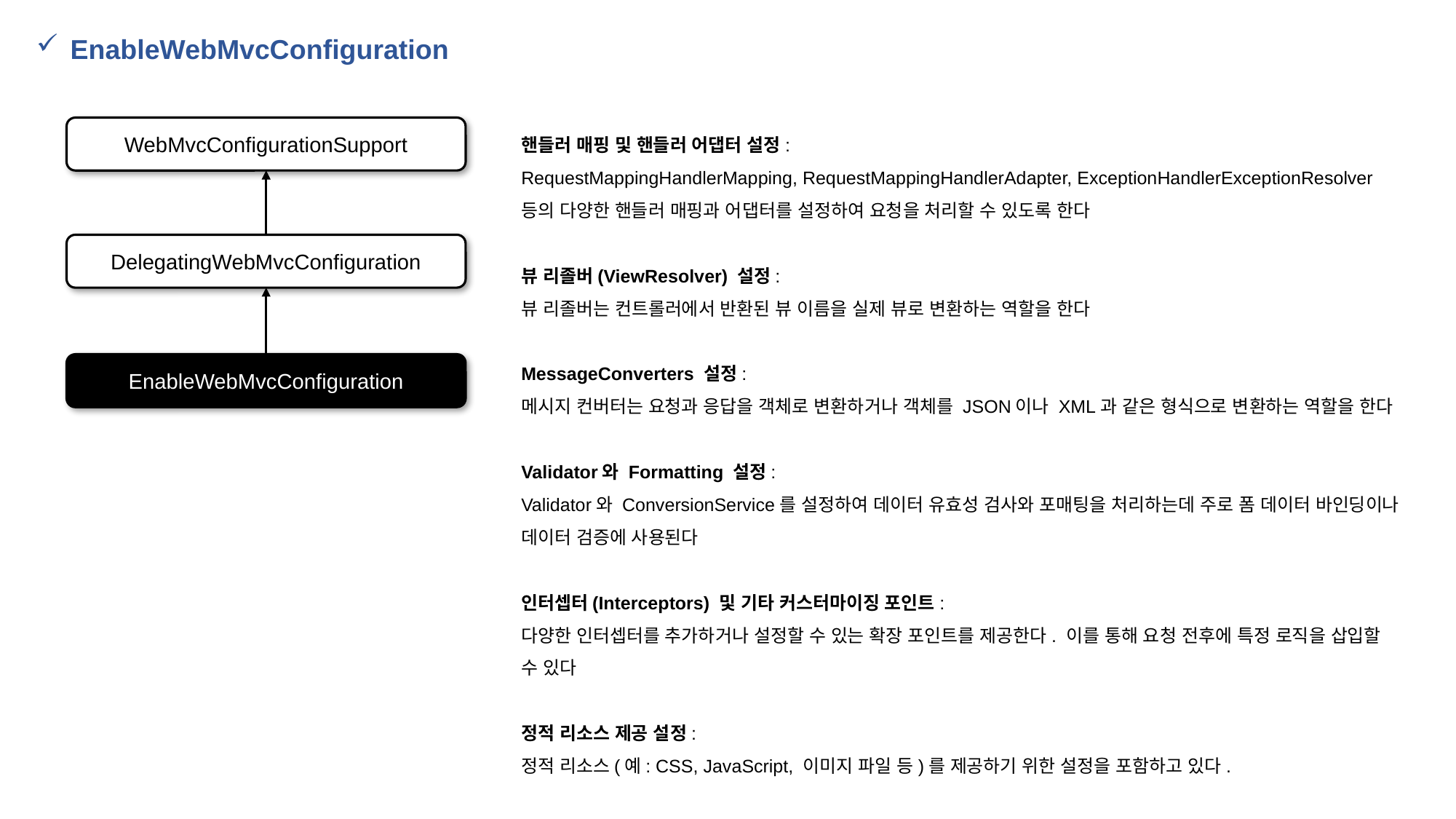

EnableWebMvcConfiguration
WebMvcConfigurationSupport
핸들러 매핑 및 핸들러 어댑터 설정:
RequestMappingHandlerMapping, RequestMappingHandlerAdapter, ExceptionHandlerExceptionResolver 등의 다양한 핸들러 매핑과 어댑터를 설정하여 요청을 처리할 수 있도록 한다

뷰 리졸버(ViewResolver) 설정:
뷰 리졸버는 컨트롤러에서 반환된 뷰 이름을 실제 뷰로 변환하는 역할을 한다

MessageConverters 설정:
메시지 컨버터는 요청과 응답을 객체로 변환하거나 객체를 JSON이나 XML과 같은 형식으로 변환하는 역할을 한다

Validator와 Formatting 설정:
Validator와 ConversionService를 설정하여 데이터 유효성 검사와 포매팅을 처리하는데 주로 폼 데이터 바인딩이나 데이터 검증에 사용된다

인터셉터(Interceptors) 및 기타 커스터마이징 포인트:
다양한 인터셉터를 추가하거나 설정할 수 있는 확장 포인트를 제공한다. 이를 통해 요청 전후에 특정 로직을 삽입할 수 있다

정적 리소스 제공 설정:
정적 리소스(예: CSS, JavaScript, 이미지 파일 등)를 제공하기 위한 설정을 포함하고 있다.
DelegatingWebMvcConfiguration
EnableWebMvcConfiguration